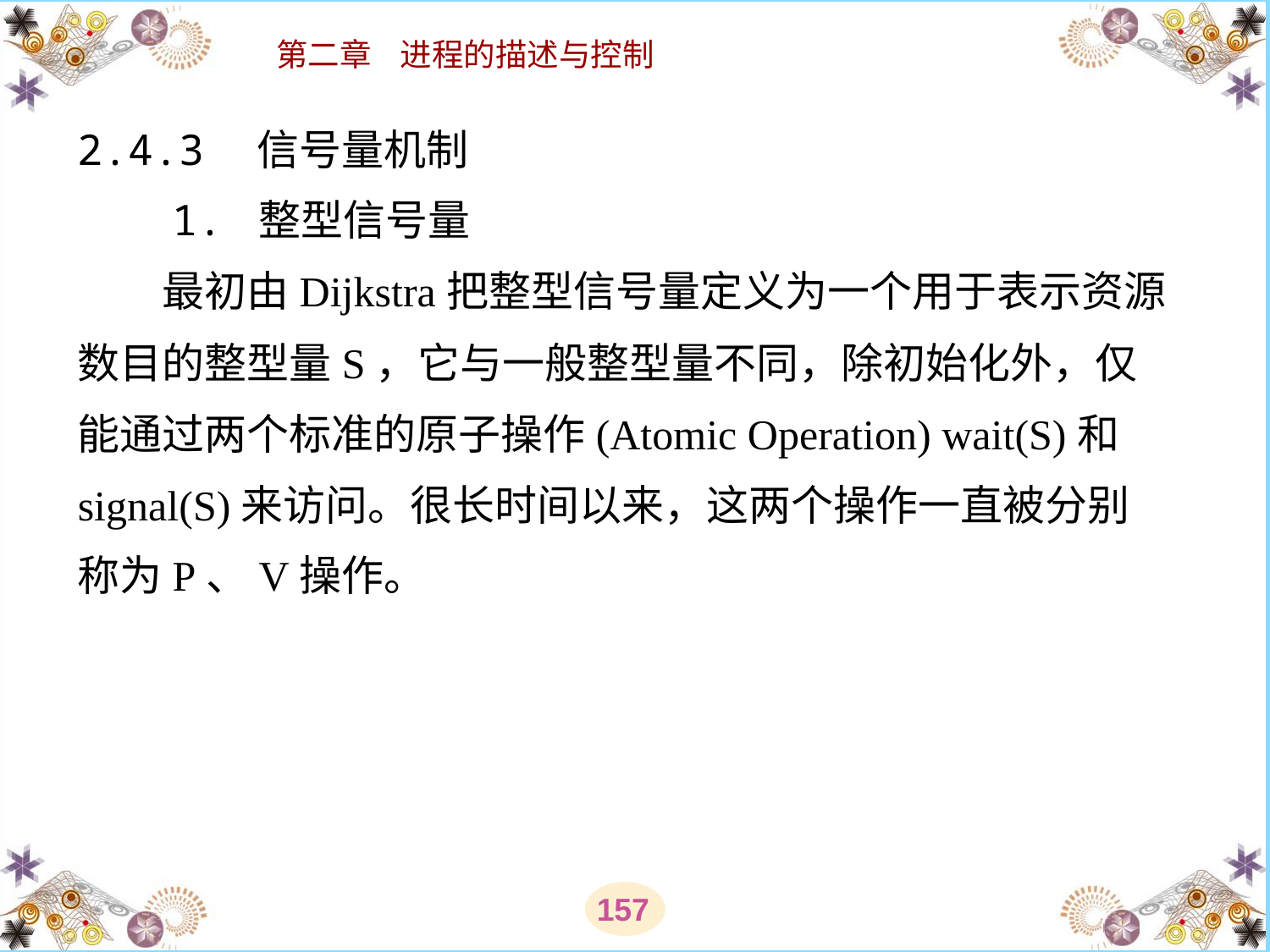

# 2.4.3　信号量机制 　　1. 整型信号量 　　最初由Dijkstra把整型信号量定义为一个用于表示资源数目的整型量S，它与一般整型量不同，除初始化外，仅能通过两个标准的原子操作(Atomic Operation) wait(S)和signal(S)来访问。很长时间以来，这两个操作一直被分别称为P、V操作。